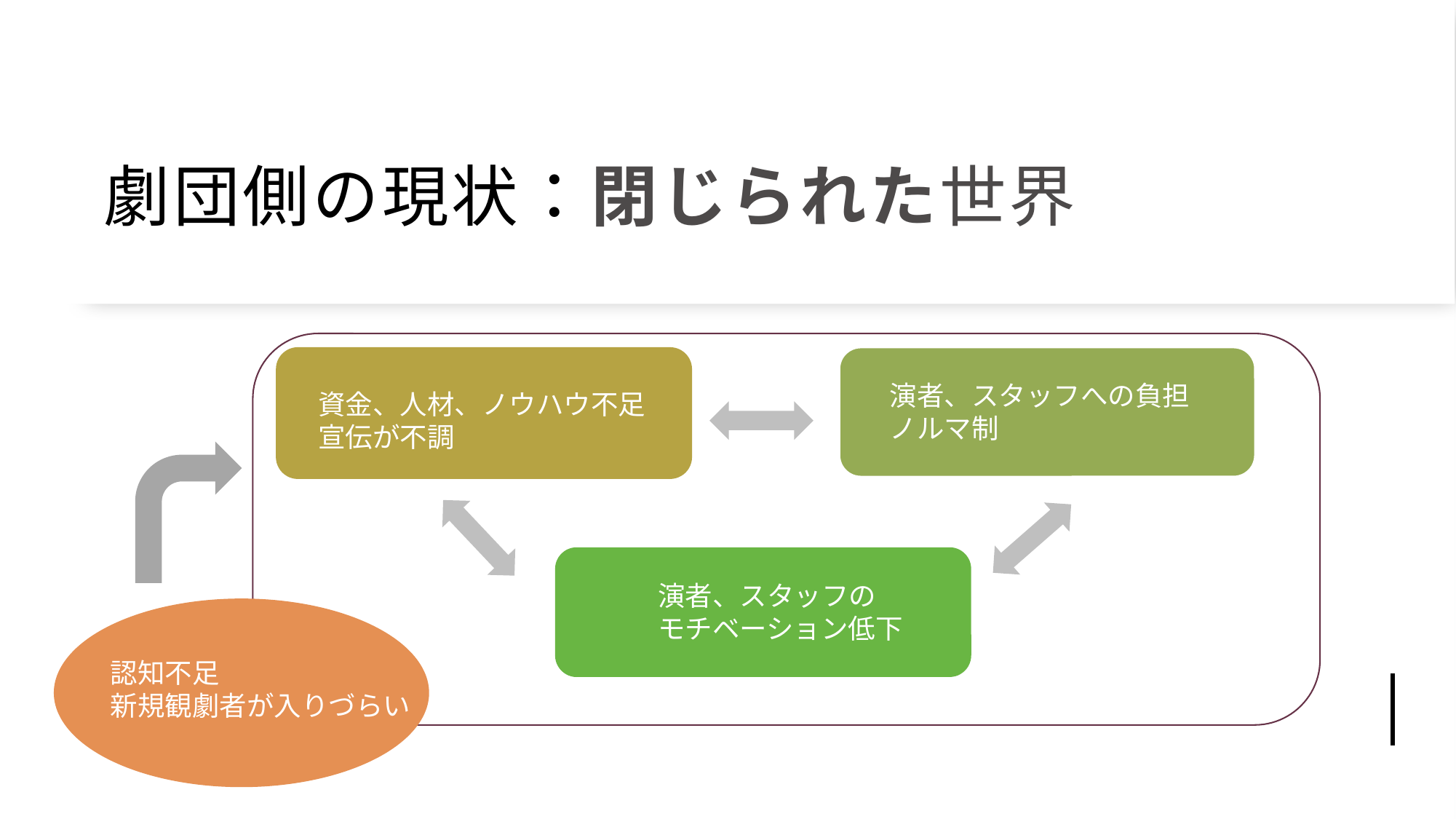

# 劇団側の現状：閉じられた世界

演者、スタッフへの負担
ノルマ制
資金、人材、ノウハウ不足
宣伝が不調

演者、スタッフの
モチベーション低下

認知不足
新規観劇者が入りづらい